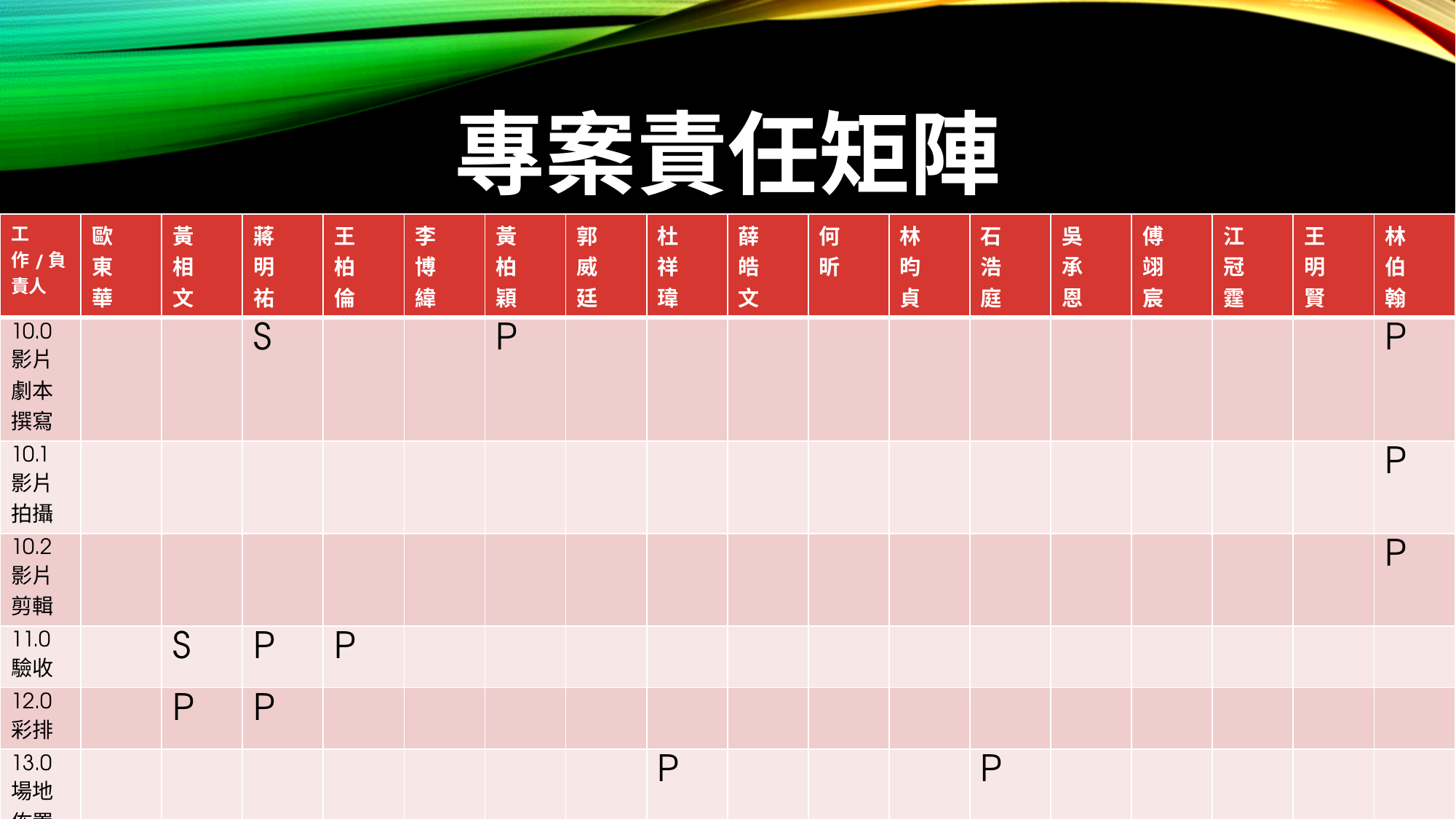

# 專案責任矩陣
| 工作/負責人 | 歐 東 華 | 黃 相 文 | 蔣 明 祐 | 王 柏 倫 | 李 博 緯 | 黃 柏 穎 | 郭 威 廷 | 杜 祥 瑋 | 薛 皓 文 | 何 昕 | 林 昀 貞 | 石 浩 庭 | 吳 承 恩 | 傅 翊 宸 | 江 冠 霆 | 王 明 賢 | 林 伯 翰 |
| --- | --- | --- | --- | --- | --- | --- | --- | --- | --- | --- | --- | --- | --- | --- | --- | --- | --- |
| 10.0影片劇本撰寫 |  |  | S |  |  | P |  |  |  |  |  |  |  |  |  |  | P |
| 10.1影片拍攝 |  |  |  |  |  |  |  |  |  |  |  |  |  |  |  |  | P |
| 10.2影片剪輯 |  |  |  |  |  |  |  |  |  |  |  |  |  |  |  |  | P |
| 11.0驗收 |  | S | P | P |  |  |  |  |  |  |  |  |  |  |  |  |  |
| 12.0彩排 |  | P | P |  |  |  |  |  |  |  |  |  |  |  |  |  |  |
| 13.0場地佈置 |  |  |  |  |  |  |  | P |  |  |  | P |  |  |  |  |  |